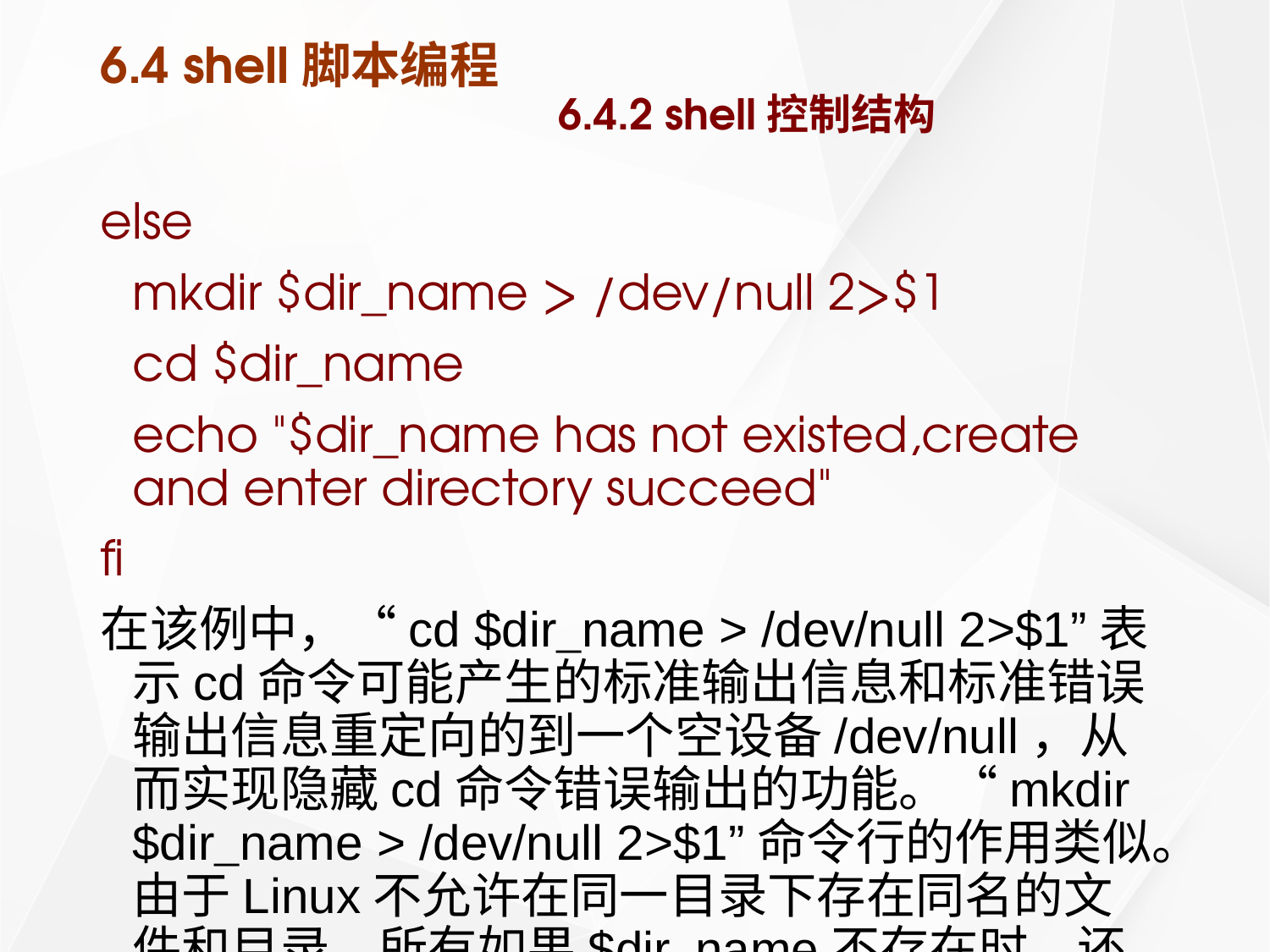

# 6.4 shell脚本编程 6.4.2 shell控制结构
else
	mkdir $dir_name > /dev/null 2>$1
	cd $dir_name
	echo "$dir_name has not existed,create and enter directory succeed"
fi
在该例中，“cd $dir_name > /dev/null 2>$1”表示cd命令可能产生的标准输出信息和标准错误输出信息重定向的到一个空设备/dev/null，从而实现隐藏cd命令错误输出的功能。“mkdir $dir_name > /dev/null 2>$1”命令行的作用类似。由于Linux不允许在同一目录下存在同名的文件和目录，所有如果$dir_name不存在时，还要测试是否有同名的文件存在，然后才能新建该目录。